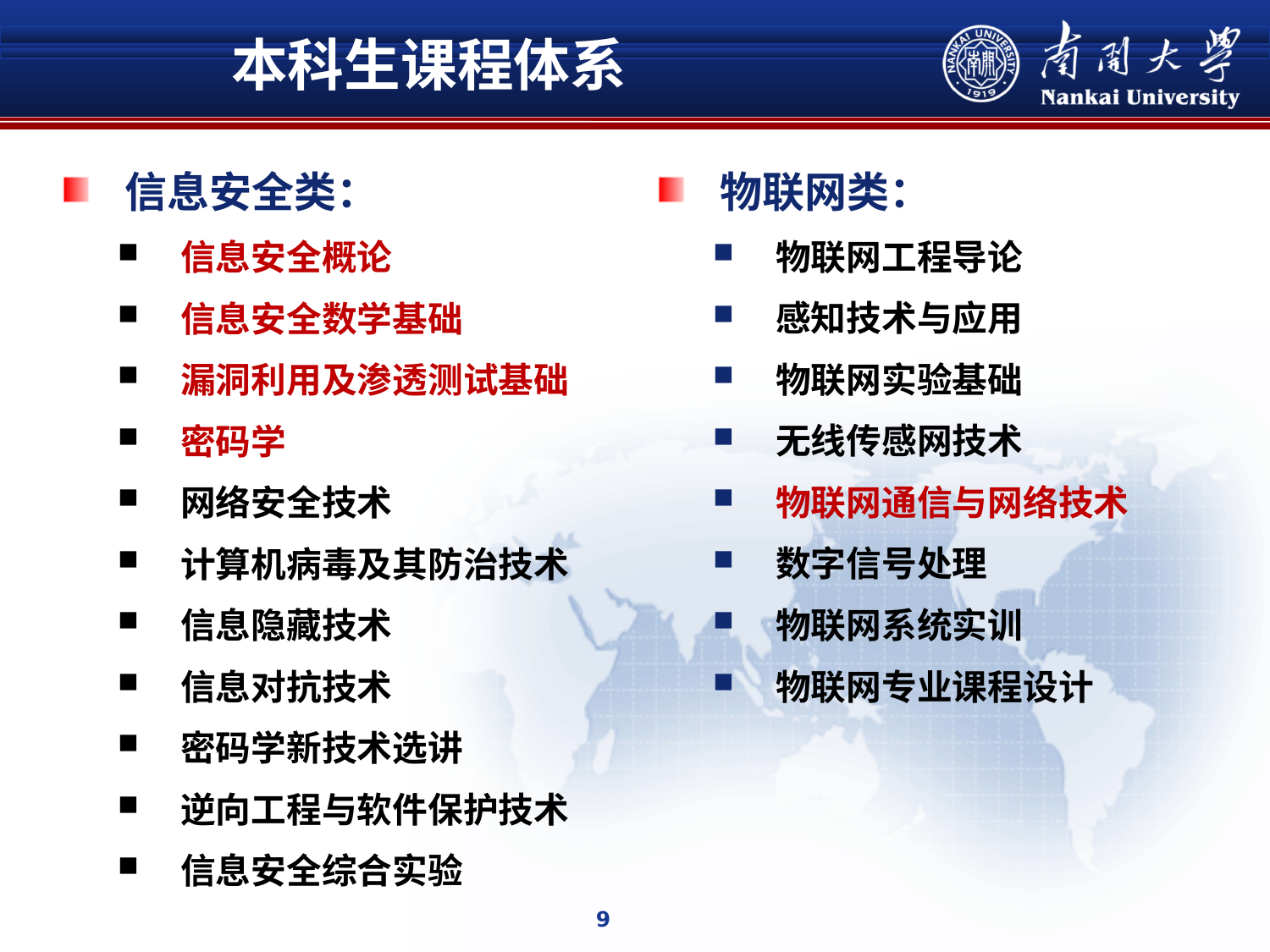

# 本科生课程体系
信息安全类：
信息安全概论
信息安全数学基础
漏洞利用及渗透测试基础
密码学
网络安全技术
计算机病毒及其防治技术
信息隐藏技术
信息对抗技术
密码学新技术选讲
逆向工程与软件保护技术
信息安全综合实验

物联网类：
物联网工程导论
感知技术与应用
物联网实验基础
无线传感网技术
物联网通信与网络技术
数字信号处理
物联网系统实训
物联网专业课程设计

9